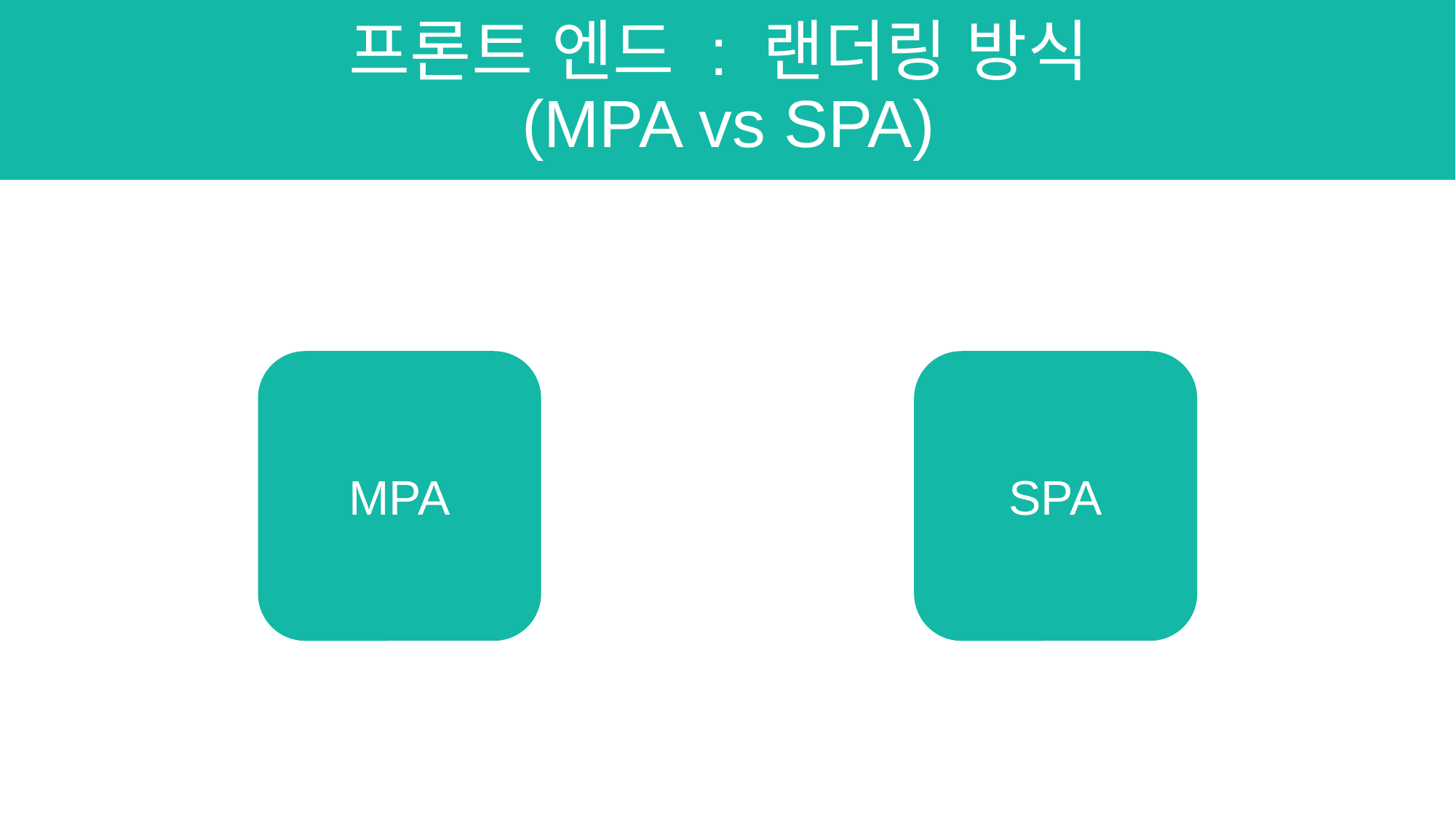

프론트 엔드 : 랜더링 방식
(MPA vs SPA)
MPA
SPA